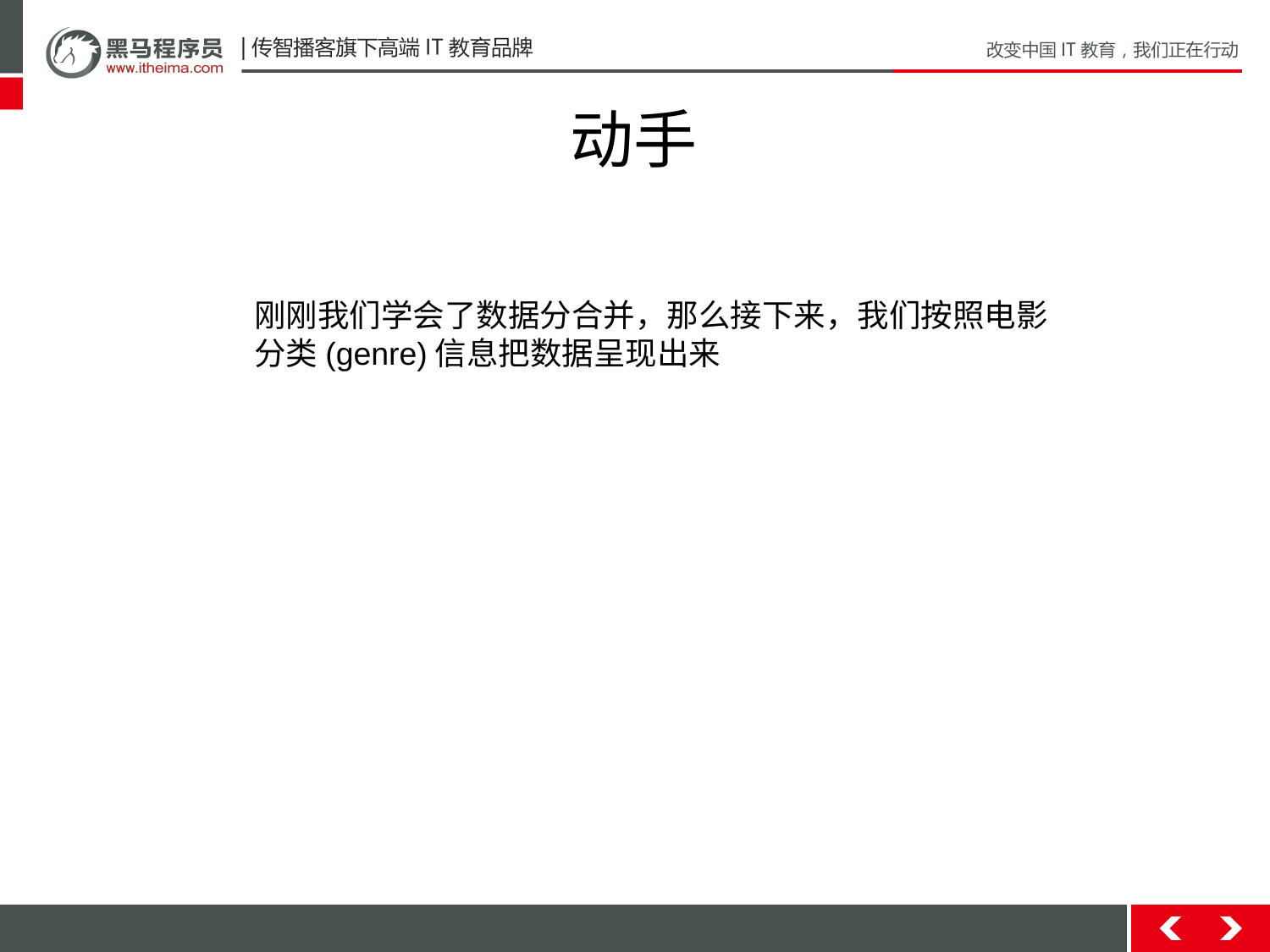

# 动手
刚刚我们学会了数据分合并，那么接下来，我们按照电影分类(genre)信息把数据呈现出来